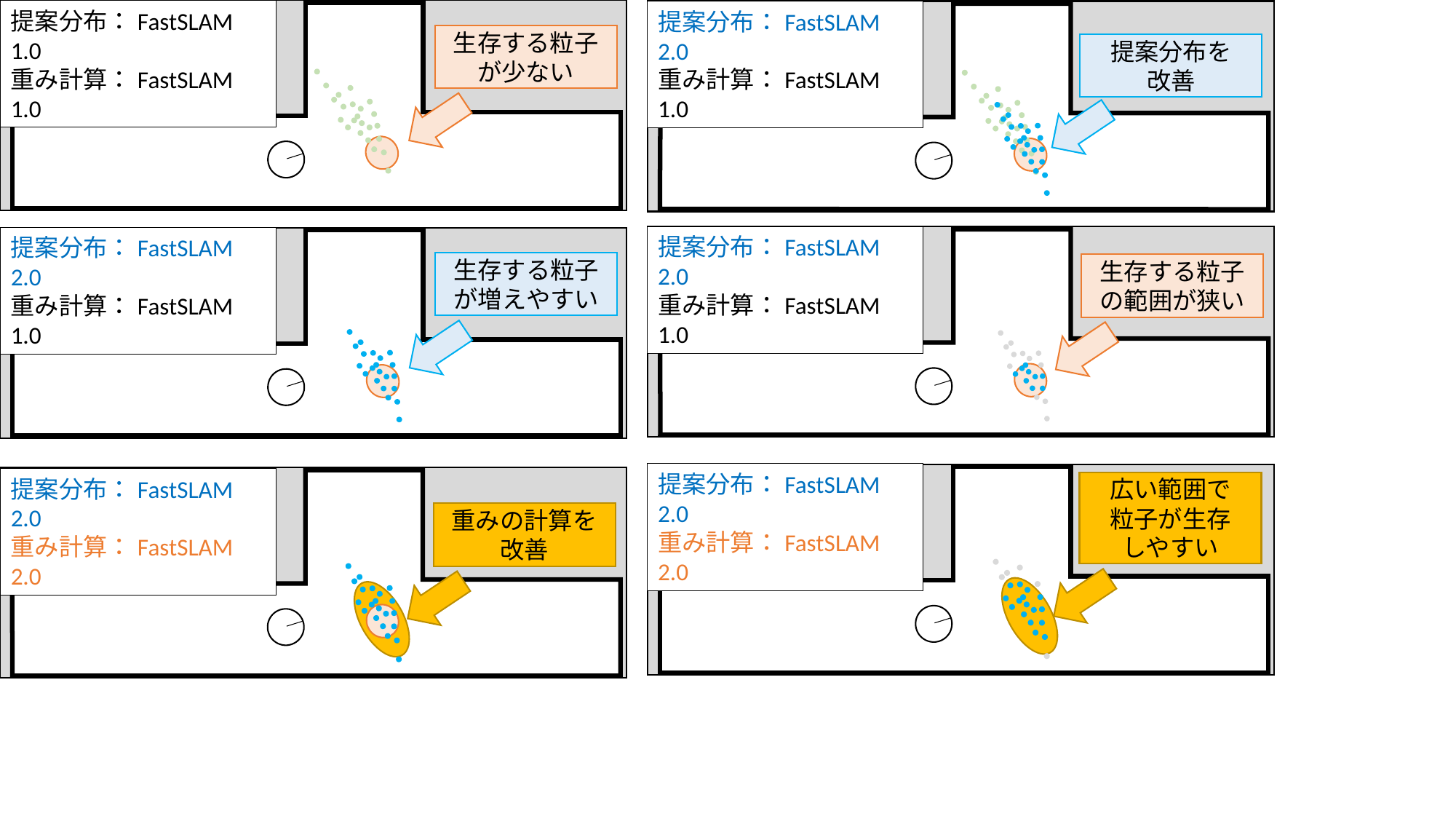

提案分布：FastSLAM 1.0
重み計算：FastSLAM 1.0
提案分布：FastSLAM 2.0
重み計算：FastSLAM 1.0

生存する粒子が少ない
提案分布を
改善

提案分布：FastSLAM 2.0
重み計算：FastSLAM 1.0

提案分布：FastSLAM 2.0
重み計算：FastSLAM 1.0

生存する粒子が増えやすい
生存する粒子の範囲が狭い

提案分布：FastSLAM 2.0
重み計算：FastSLAM 2.0

提案分布：FastSLAM 2.0
重み計算：FastSLAM 2.0

広い範囲で
粒子が生存
しやすい
重みの計算を
改善